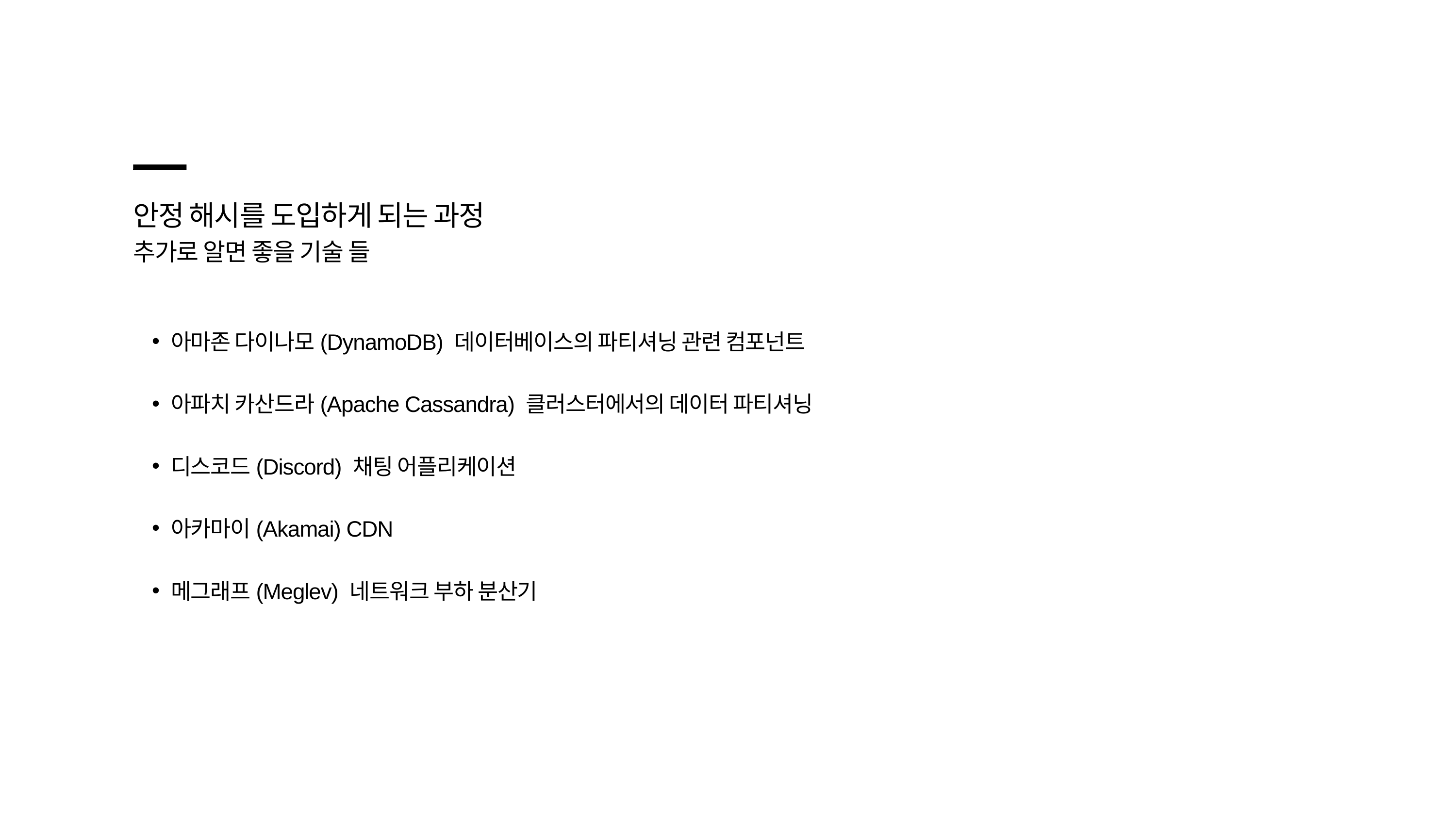

안정 해시를 도입하게 되는 과정
추가로 알면 좋을 기술 들
아마존 다이나모(DynamoDB) 데이터베이스의 파티셔닝 관련 컴포넌트

아파치 카산드라(Apache Cassandra) 클러스터에서의 데이터 파티셔닝

디스코드(Discord) 채팅 어플리케이션

아카마이(Akamai) CDN

메그래프(Meglev) 네트워크 부하 분산기